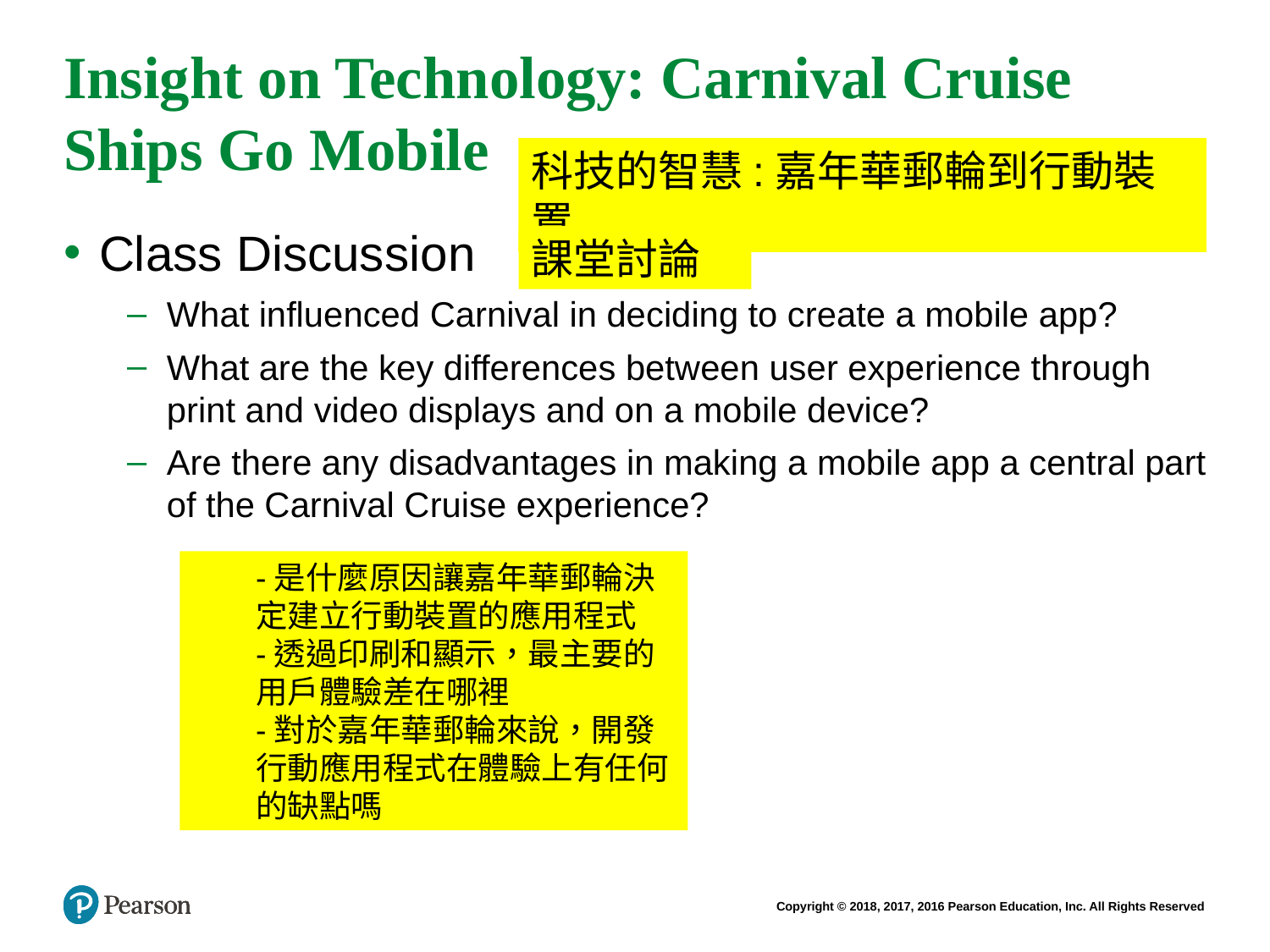

# Insight on Technology: Carnival Cruise Ships Go Mobile
科技的智慧:嘉年華郵輪到行動裝置
Class Discussion
What influenced Carnival in deciding to create a mobile app?
What are the key differences between user experience through print and video displays and on a mobile device?
Are there any disadvantages in making a mobile app a central part of the Carnival Cruise experience?
課堂討論
-是什麼原因讓嘉年華郵輪決定建立行動裝置的應用程式
-透過印刷和顯示，最主要的用戶體驗差在哪裡
-對於嘉年華郵輪來說，開發行動應用程式在體驗上有任何的缺點嗎